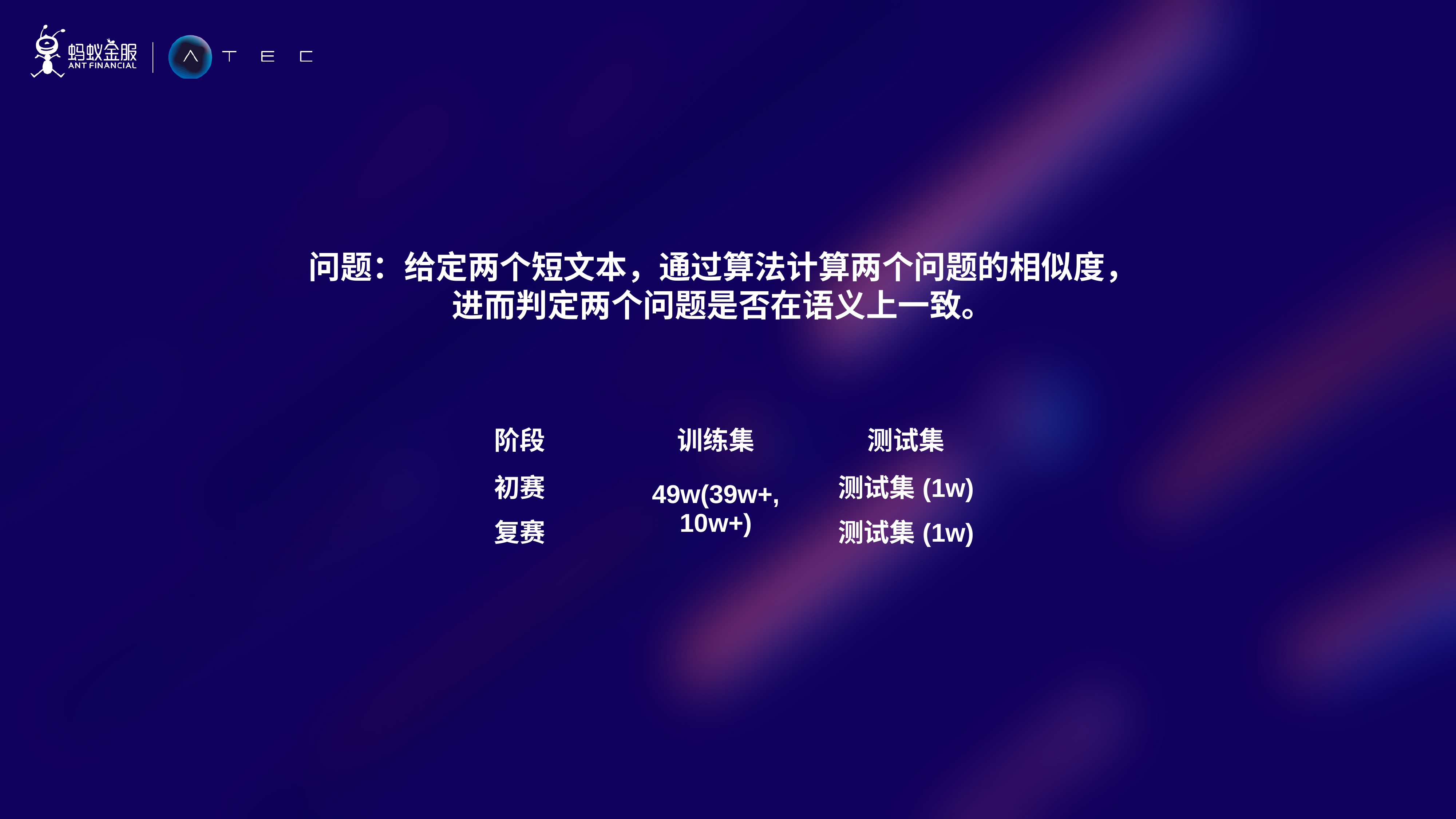

问题：给定两个短文本，通过算法计算两个问题的相似度，进而判定两个问题是否在语义上一致。
| 阶段 | 训练集 | 测试集 |
| --- | --- | --- |
| 初赛 | 49w(39w+, 10w+) | 测试集(1w) |
| 复赛 |  | 测试集(1w) |